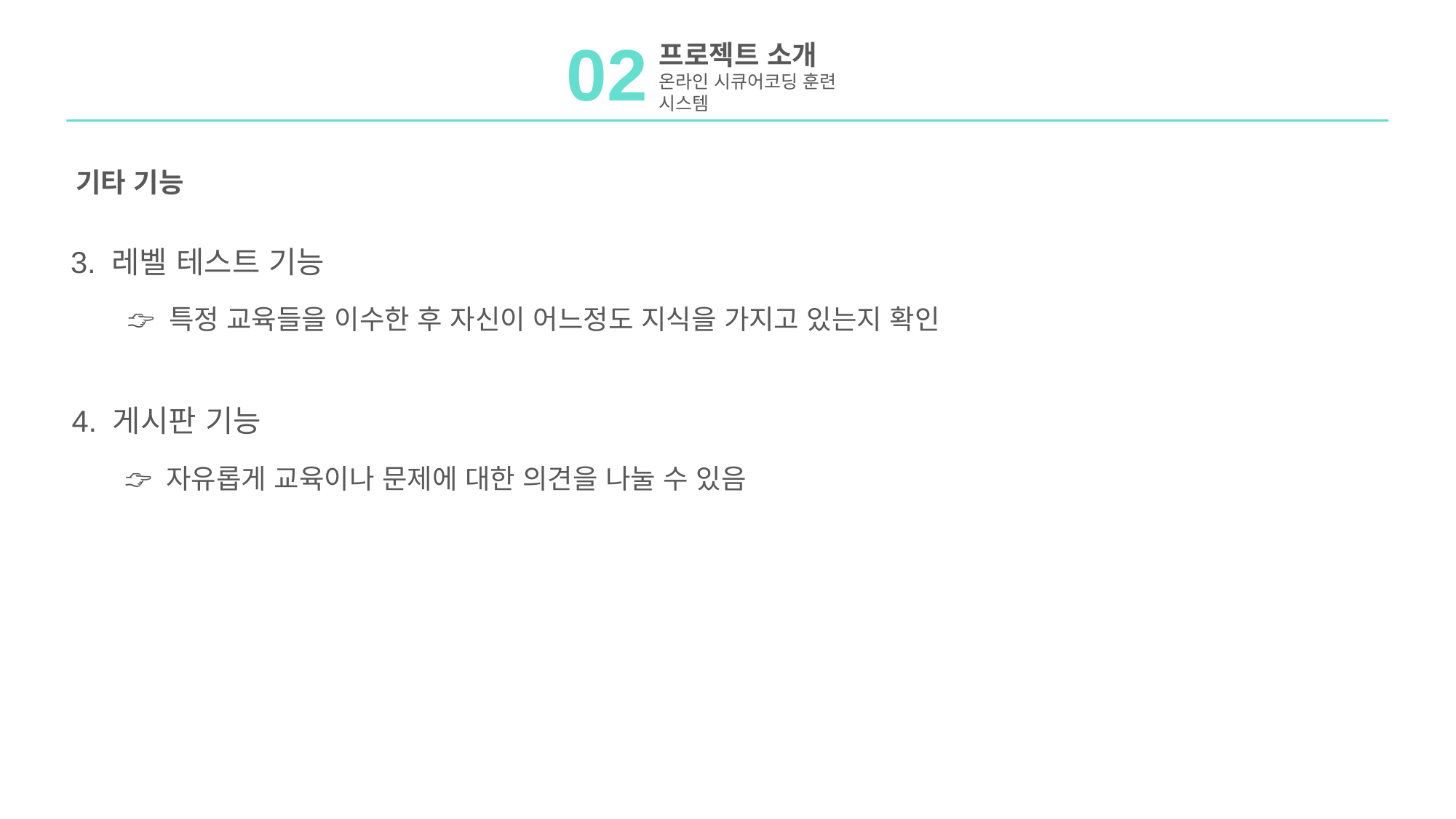

02
프로젝트 소개
온라인 시큐어코딩 훈련 시스템

기타 기능
3. 레벨 테스트 기능
👉 특정 교육들을 이수한 후 자신이 어느정도 지식을 가지고 있는지 확인
4. 게시판 기능
👉 자유롭게 교육이나 문제에 대한 의견을 나눌 수 있음